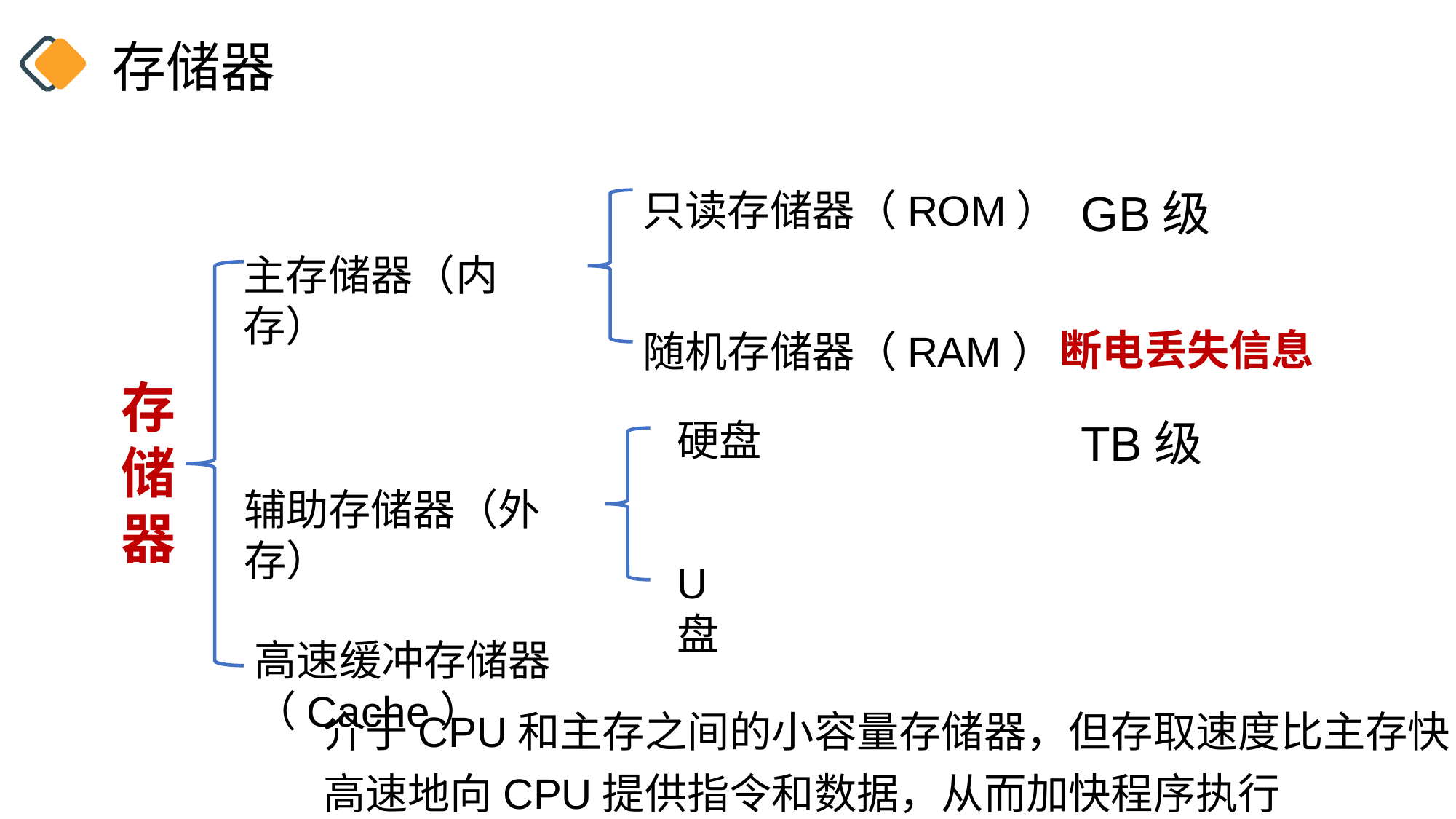

存储器

GB级
只读存储器（ROM）

随机存储器（RAM）
主存储器（内存）

断电丢失信息
存储器
TB级
硬盘

U盘
辅助存储器（外存）
高速缓冲存储器（Cache）
介于CPU和主存之间的小容量存储器，但存取速度比主存快
高速地向CPU提供指令和数据，从而加快程序执行